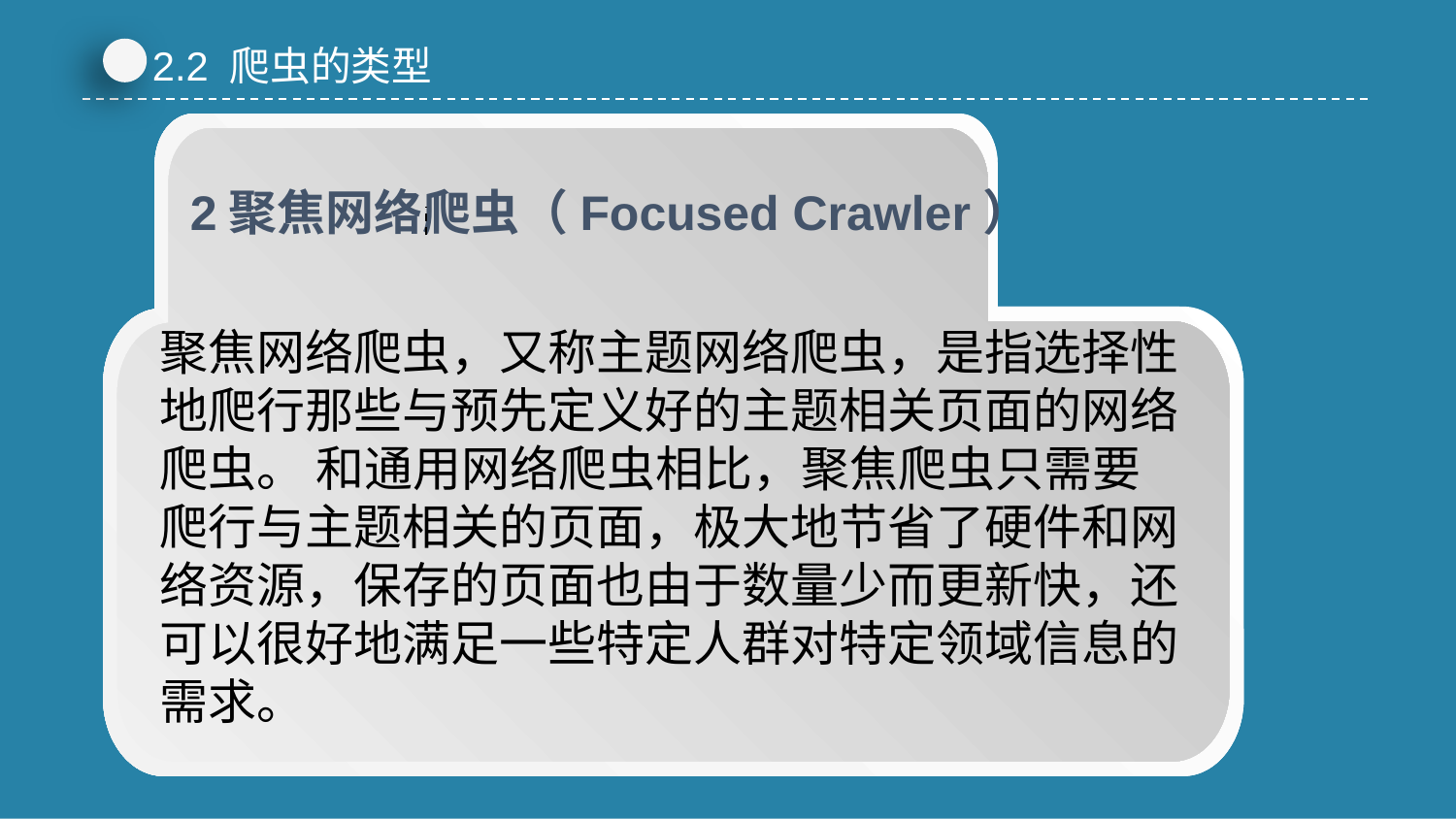

2.2 爬虫的类型

2聚焦网络爬虫（Focused Crawler）
聚焦网络爬虫，又称主题网络爬虫，是指选择性地爬行那些与预先定义好的主题相关页面的网络爬虫。 和通用网络爬虫相比，聚焦爬虫只需要爬行与主题相关的页面，极大地节省了硬件和网络资源，保存的页面也由于数量少而更新快，还可以很好地满足一些特定人群对特定领域信息的需求。
延时符